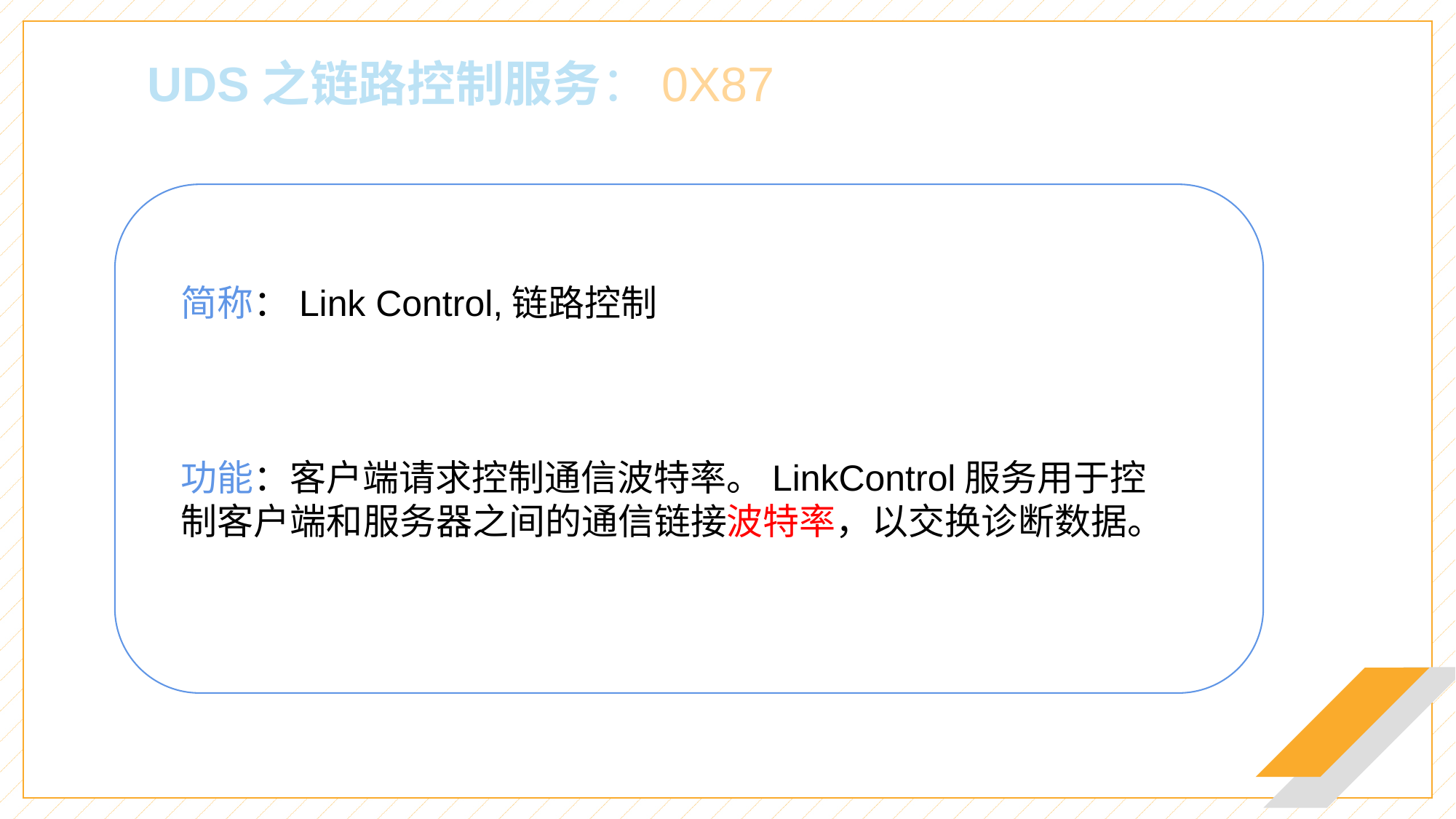

UDS之链路控制服务：0X87

简称：Link Control,链路控制

功能：客户端请求控制通信波特率。LinkControl服务用于控制客户端和服务器之间的通信链接波特率，以交换诊断数据。